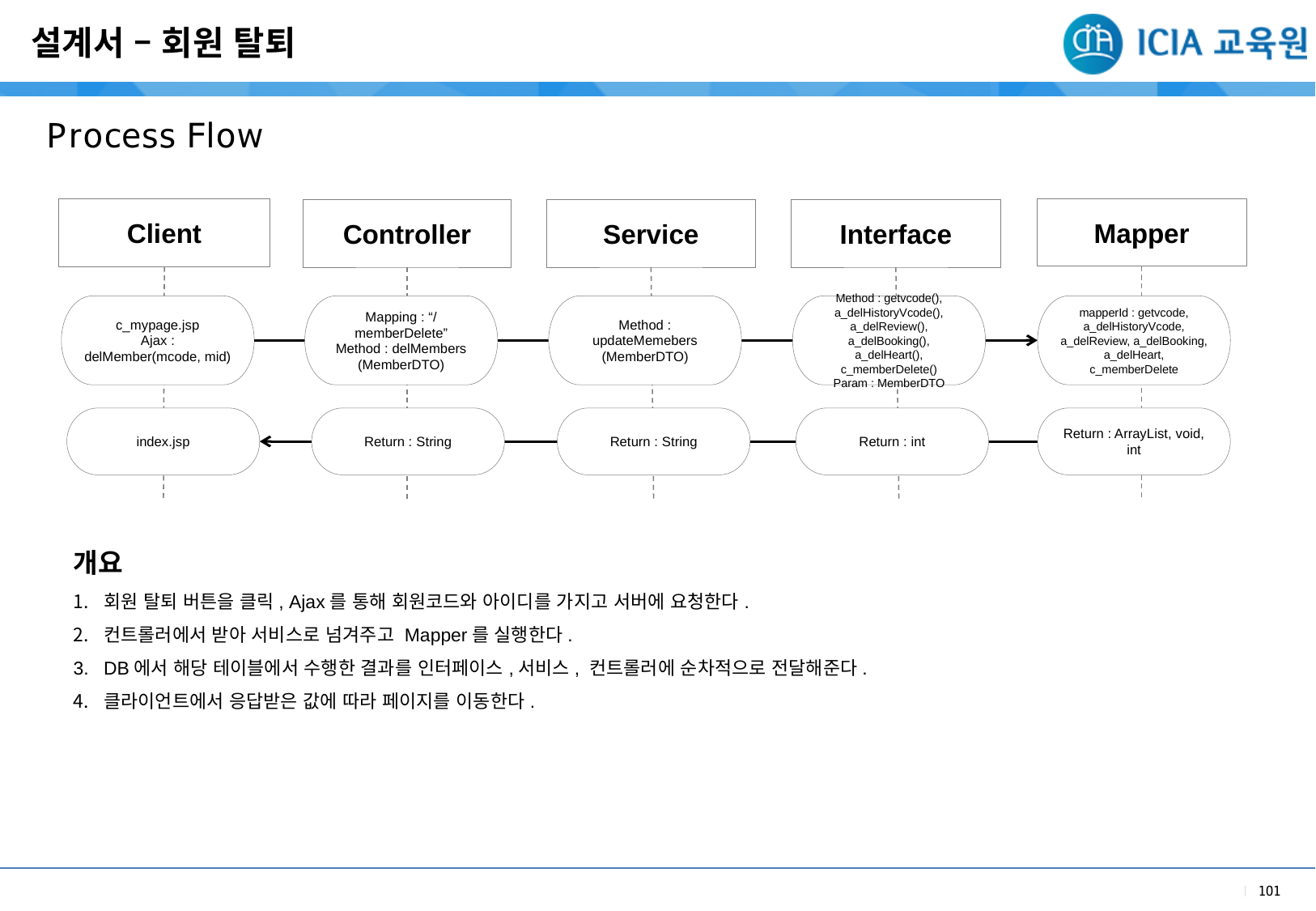

설계서 – 회원 탈퇴
Process Flow
Client
Mapper
Controller
Service
Interface
Method : updateMemebers
(MemberDTO)
Method : getvcode(), a_delHistoryVcode(), a_delReview(), a_delBooking(), a_delHeart(), c_memberDelete()
Param : MemberDTO
mapperId : getvcode, a_delHistoryVcode, a_delReview, a_delBooking, a_delHeart, c_memberDelete
c_mypage.jsp
Ajax : delMember(mcode, mid)
Mapping : “/memberDelete”
Method : delMembers
(MemberDTO)
index.jsp
Return : String
Return : String
Return : int
Return : ArrayList, void, int
개요
회원 탈퇴 버튼을 클릭, Ajax를 통해 회원코드와 아이디를 가지고 서버에 요청한다.
컨트롤러에서 받아 서비스로 넘겨주고 Mapper를 실행한다.
DB에서 해당 테이블에서 수행한 결과를 인터페이스,서비스, 컨트롤러에 순차적으로 전달해준다.
클라이언트에서 응답받은 값에 따라 페이지를 이동한다.